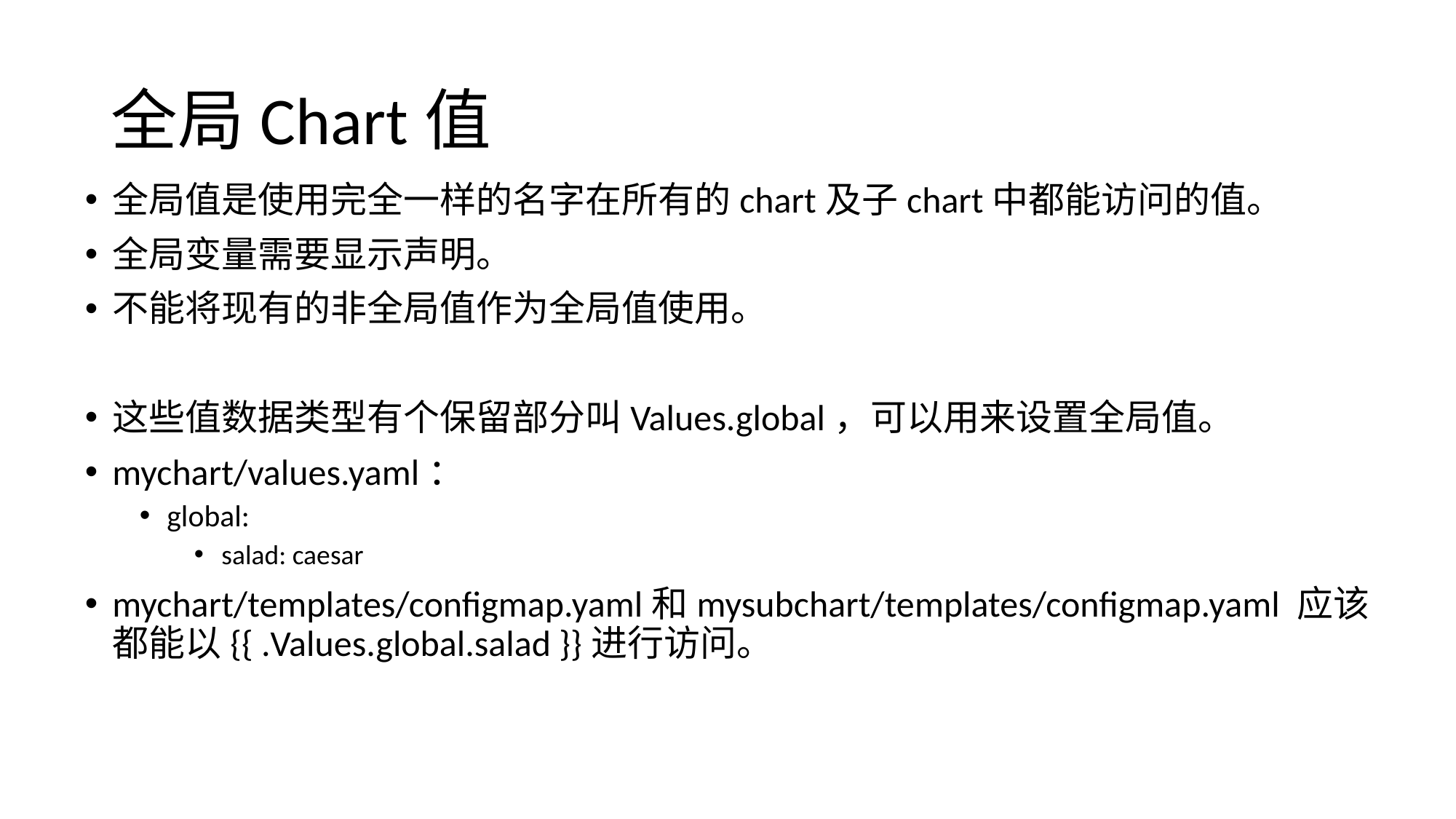

# 全局Chart值
全局值是使用完全一样的名字在所有的chart及子chart中都能访问的值。
全局变量需要显示声明。
不能将现有的非全局值作为全局值使用。

这些值数据类型有个保留部分叫Values.global，可以用来设置全局值。
mychart/values.yaml：
global:
salad: caesar
mychart/templates/configmap.yaml和mysubchart/templates/configmap.yaml 应该都能以{{ .Values.global.salad }}进行访问。